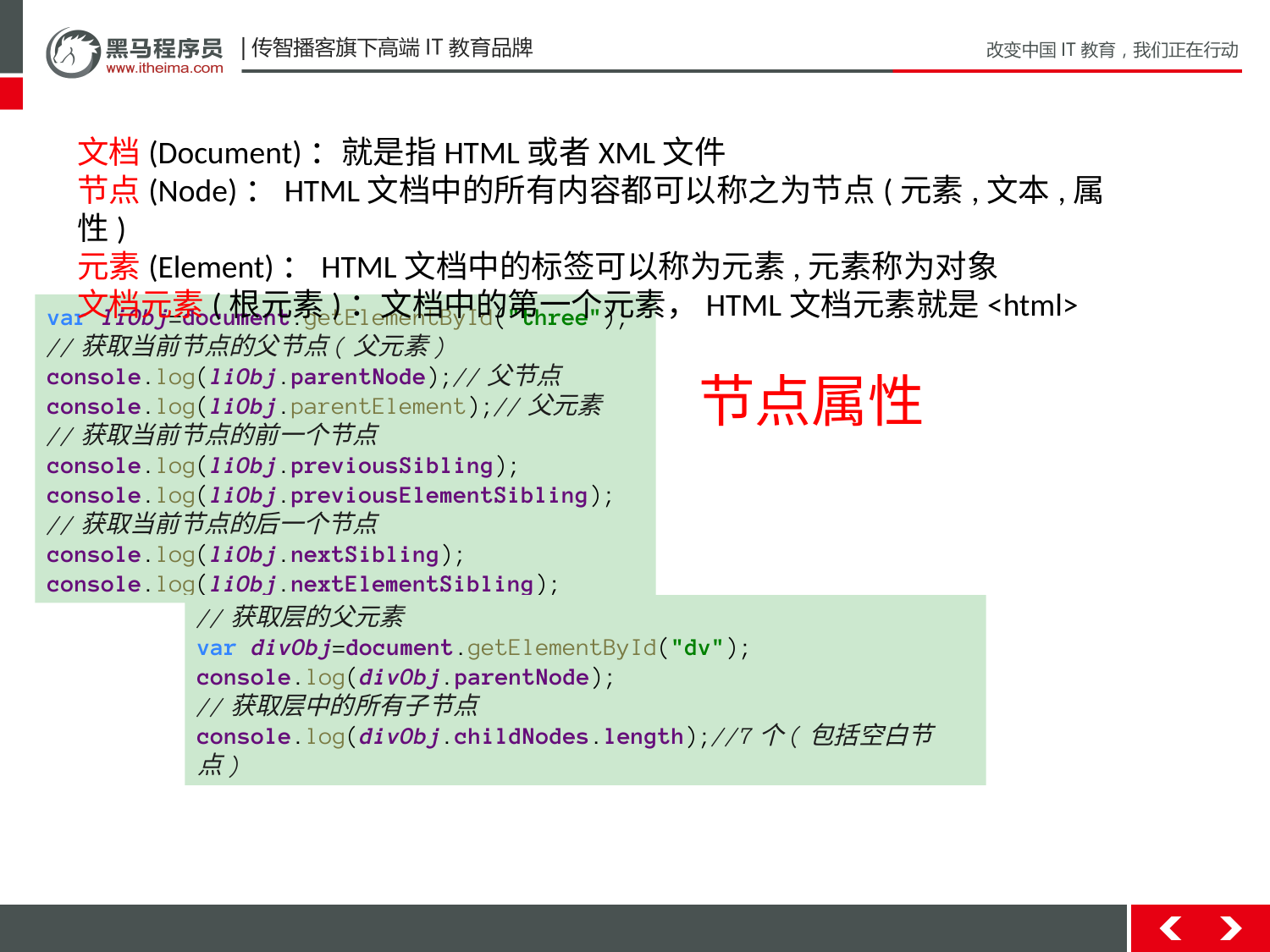

文档(Document)：就是指HTML或者XML文件
节点(Node)：HTML文档中的所有内容都可以称之为节点(元素,文本,属性)
元素(Element)：HTML文档中的标签可以称为元素,元素称为对象
文档元素(根元素)：文档中的第一个元素，HTML文档元素就是<html>
var liObj=document.getElementById("three");
//获取当前节点的父节点(父元素)
console.log(liObj.parentNode);//父节点
console.log(liObj.parentElement);//父元素
//获取当前节点的前一个节点
console.log(liObj.previousSibling);
console.log(liObj.previousElementSibling);
//获取当前节点的后一个节点
console.log(liObj.nextSibling);
console.log(liObj.nextElementSibling);
节点属性
//获取层的父元素
var divObj=document.getElementById("dv");
console.log(divObj.parentNode);
//获取层中的所有子节点
console.log(divObj.childNodes.length);//7个(包括空白节点)